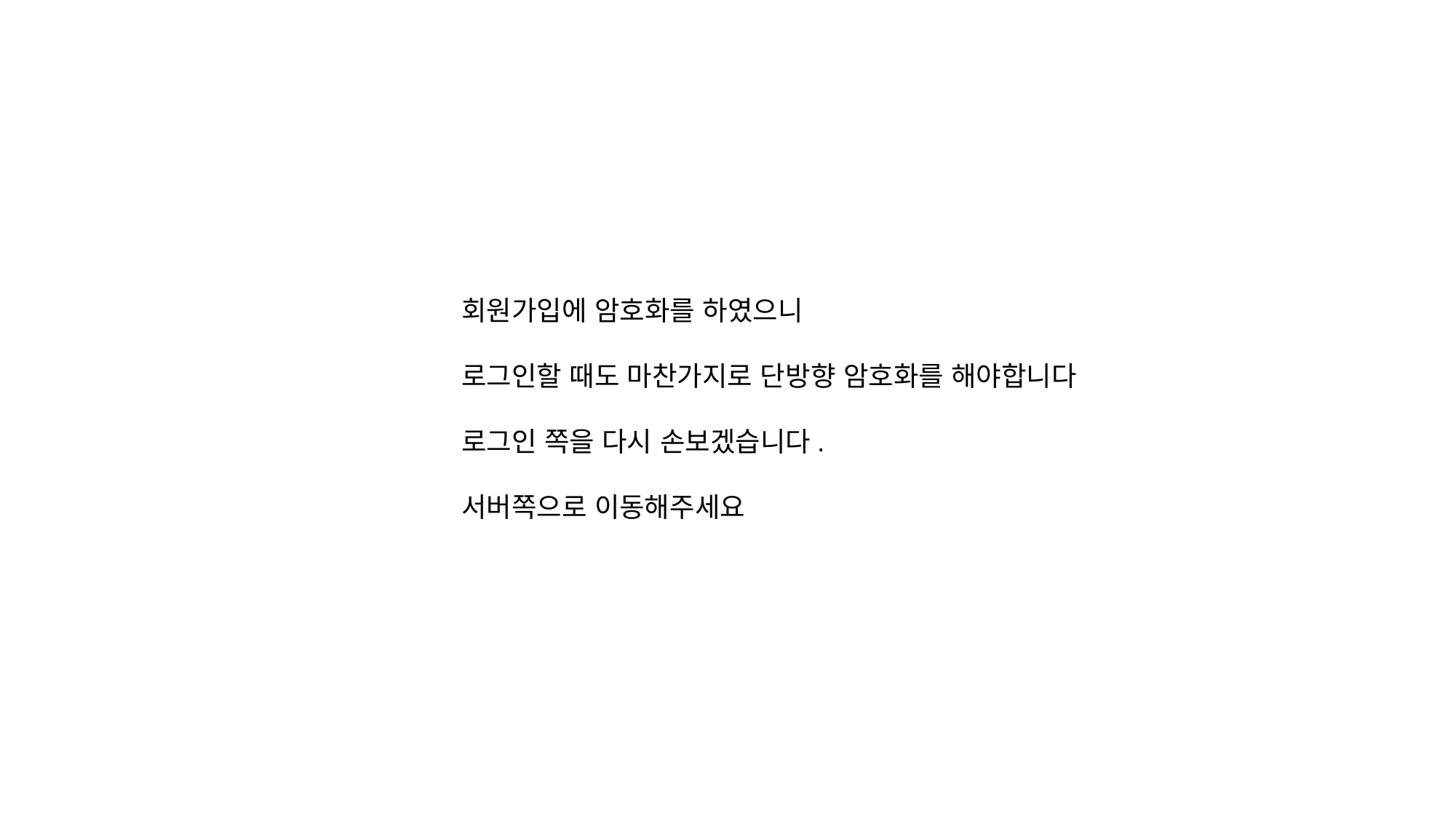

회원가입에 암호화를 하였으니

로그인할 때도 마찬가지로 단방향 암호화를 해야합니다

로그인 쪽을 다시 손보겠습니다.

서버쪽으로 이동해주세요